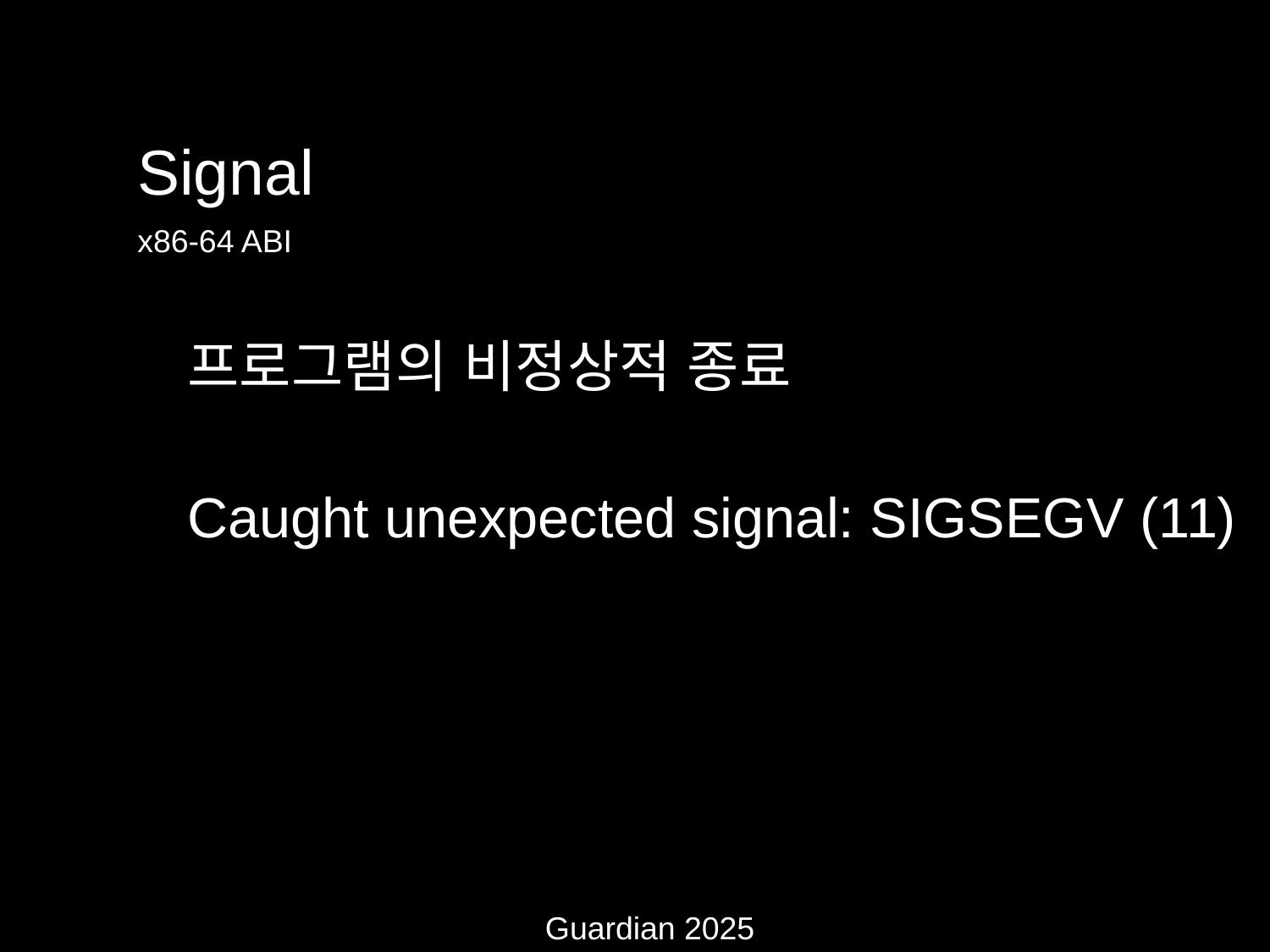

Signal
x86-64 ABI
프로그램의 비정상적 종료
Caught unexpected signal: SIGSEGV (11)